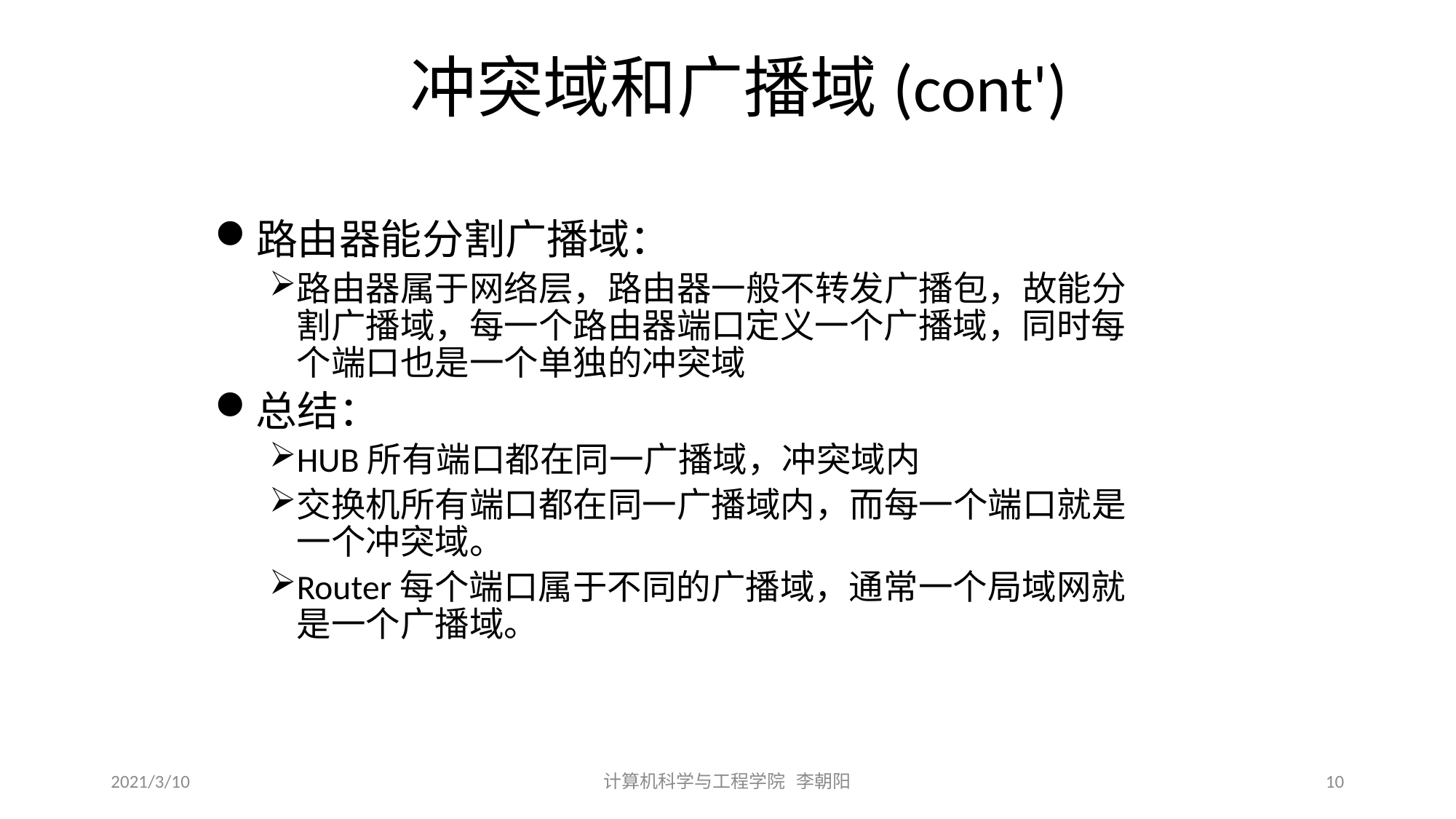

# 冲突域和广播域(cont')

路由器能分割广播域：
路由器属于网络层，路由器一般不转发广播包，故能分割广播域，每一个路由器端口定义一个广播域，同时每个端口也是一个单独的冲突域
总结：
HUB所有端口都在同一广播域，冲突域内
交换机所有端口都在同一广播域内，而每一个端口就是一个冲突域。
Router每个端口属于不同的广播域，通常一个局域网就是一个广播域。

2021/3/10
计算机科学与工程学院  李朝阳
10